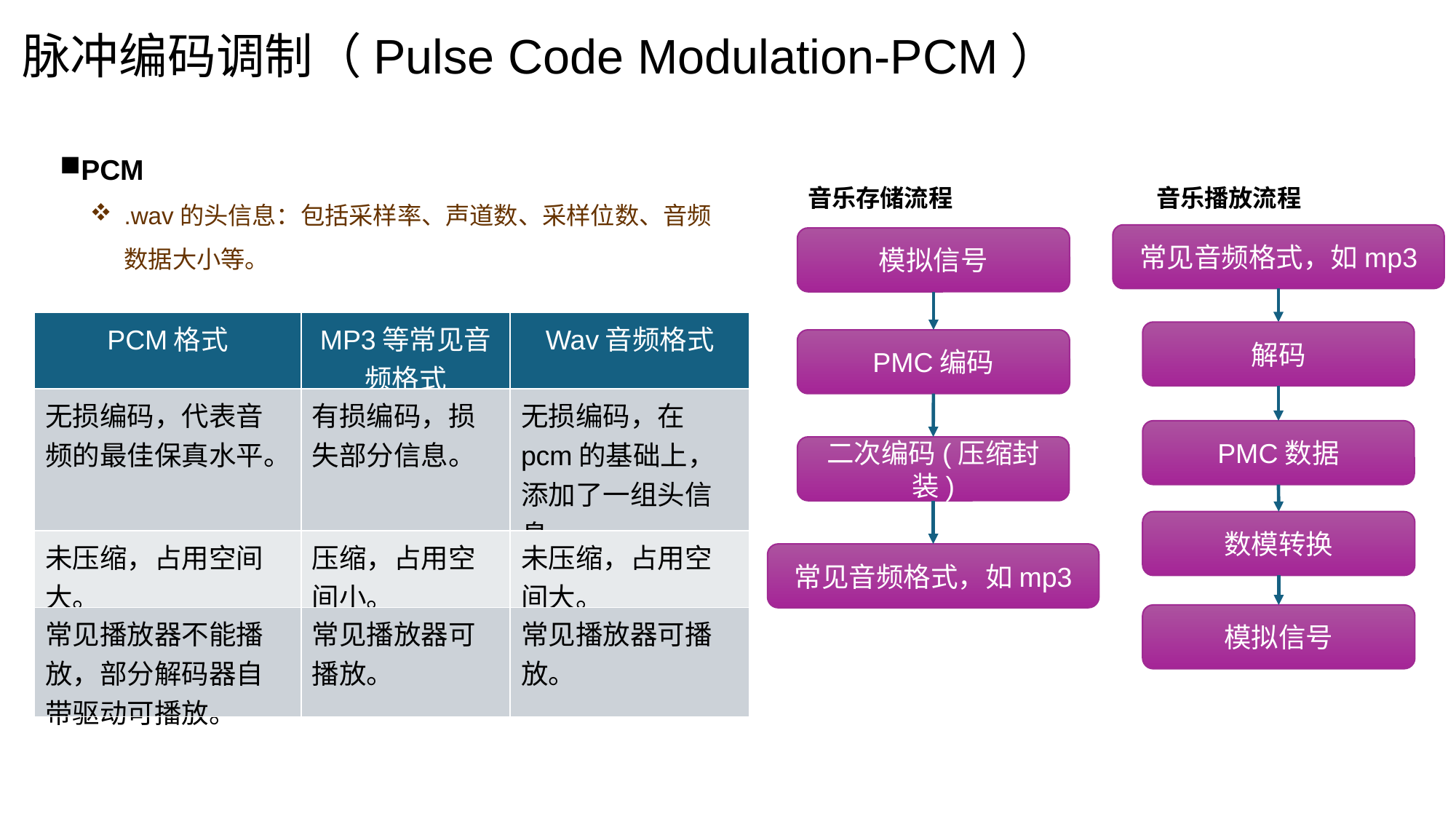

# 脉冲编码调制（Pulse Code Modulation-PCM）
PCM
.wav的头信息：包括采样率、声道数、采样位数、音频数据大小等。
音乐存储流程
模拟信号
PMC编码
二次编码(压缩封装)
常见音频格式，如mp3
音乐播放流程
常见音频格式，如mp3
PMC数据
数模转换
模拟信号
解码
| PCM格式 | MP3等常见音频格式 | Wav音频格式 |
| --- | --- | --- |
| 无损编码，代表音频的最佳保真水平。 | 有损编码，损失部分信息。 | 无损编码，在pcm的基础上，添加了一组头信息。 |
| 未压缩，占用空间大。 | 压缩，占用空间小。 | 未压缩，占用空间大。 |
| 常见播放器不能播放，部分解码器自带驱动可播放。 | 常见播放器可播放。 | 常见播放器可播放。 |